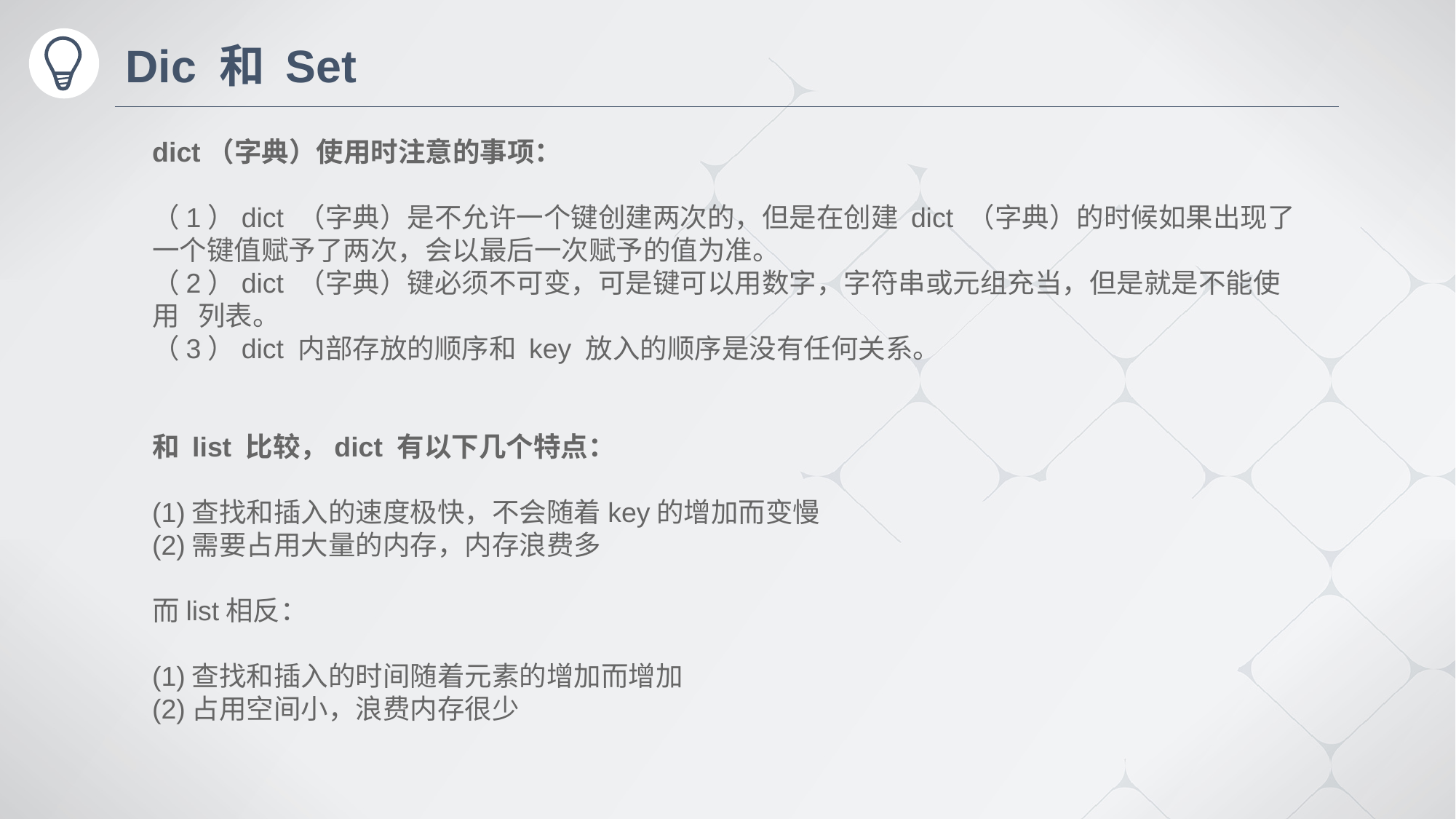

# Dic 和 Set
dict（字典）使用时注意的事项：

（1）dict （字典）是不允许一个键创建两次的，但是在创建 dict （字典）的时候如果出现了一个键值赋予了两次，会以最后一次赋予的值为准。
（2）dict （字典）键必须不可变，可是键可以用数字，字符串或元组充当，但是就是不能使用   列表。
（3）dict 内部存放的顺序和 key 放入的顺序是没有任何关系。

和 list 比较，dict 有以下几个特点：

(1)查找和插入的速度极快，不会随着key的增加而变慢
(2)需要占用大量的内存，内存浪费多

而list相反：

(1)查找和插入的时间随着元素的增加而增加
(2)占用空间小，浪费内存很少